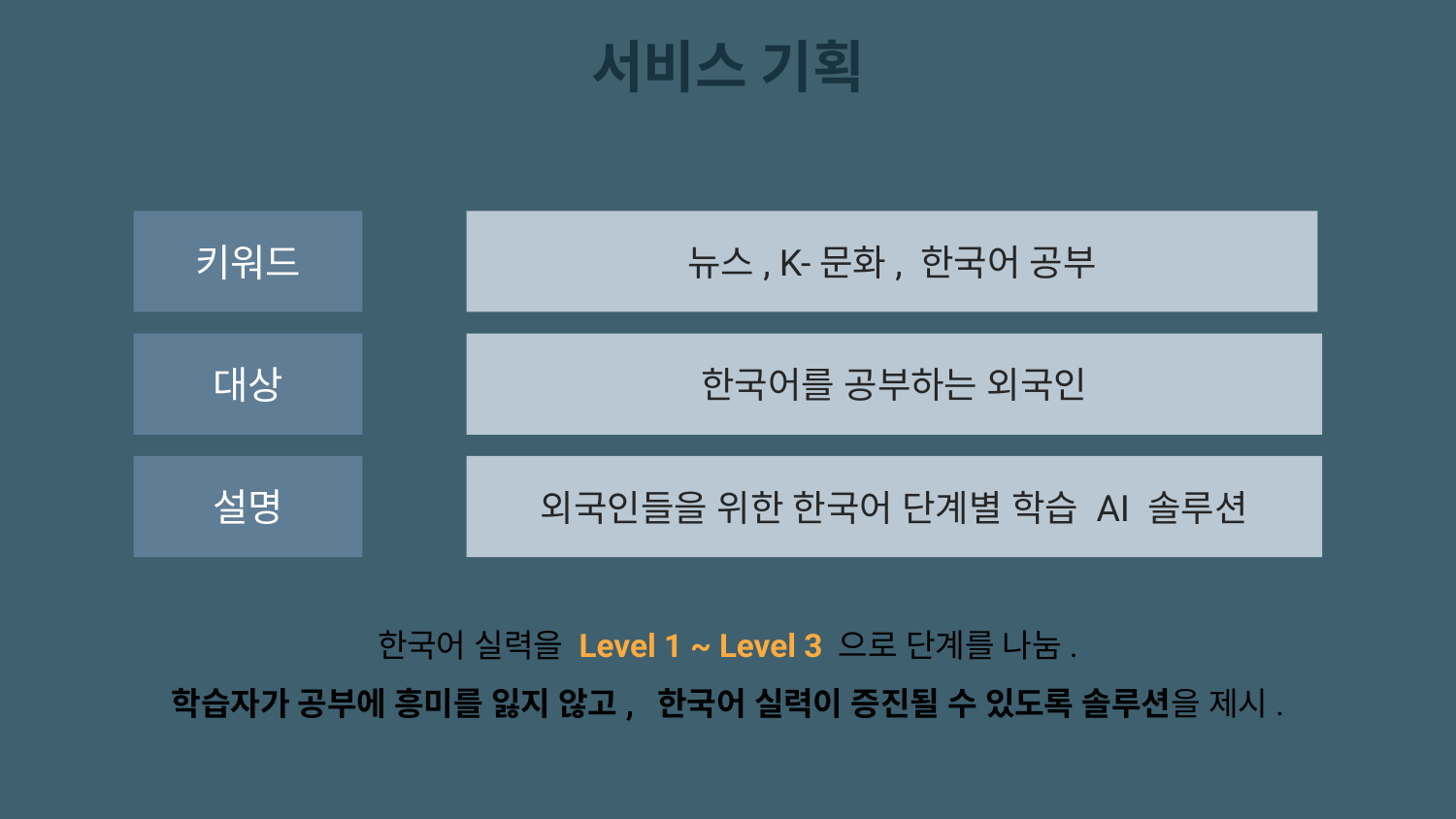

서비스 기획
키워드
대상
설명
뉴스, K-문화, 한국어 공부
한국어를 공부하는 외국인
외국인들을 위한 한국어 단계별 학습 AI 솔루션
한국어 실력을 Level 1 ~ Level 3 으로 단계를 나눔.
학습자가 공부에 흥미를 잃지 않고,  한국어 실력이 증진될 수 있도록 솔루션을 제시.